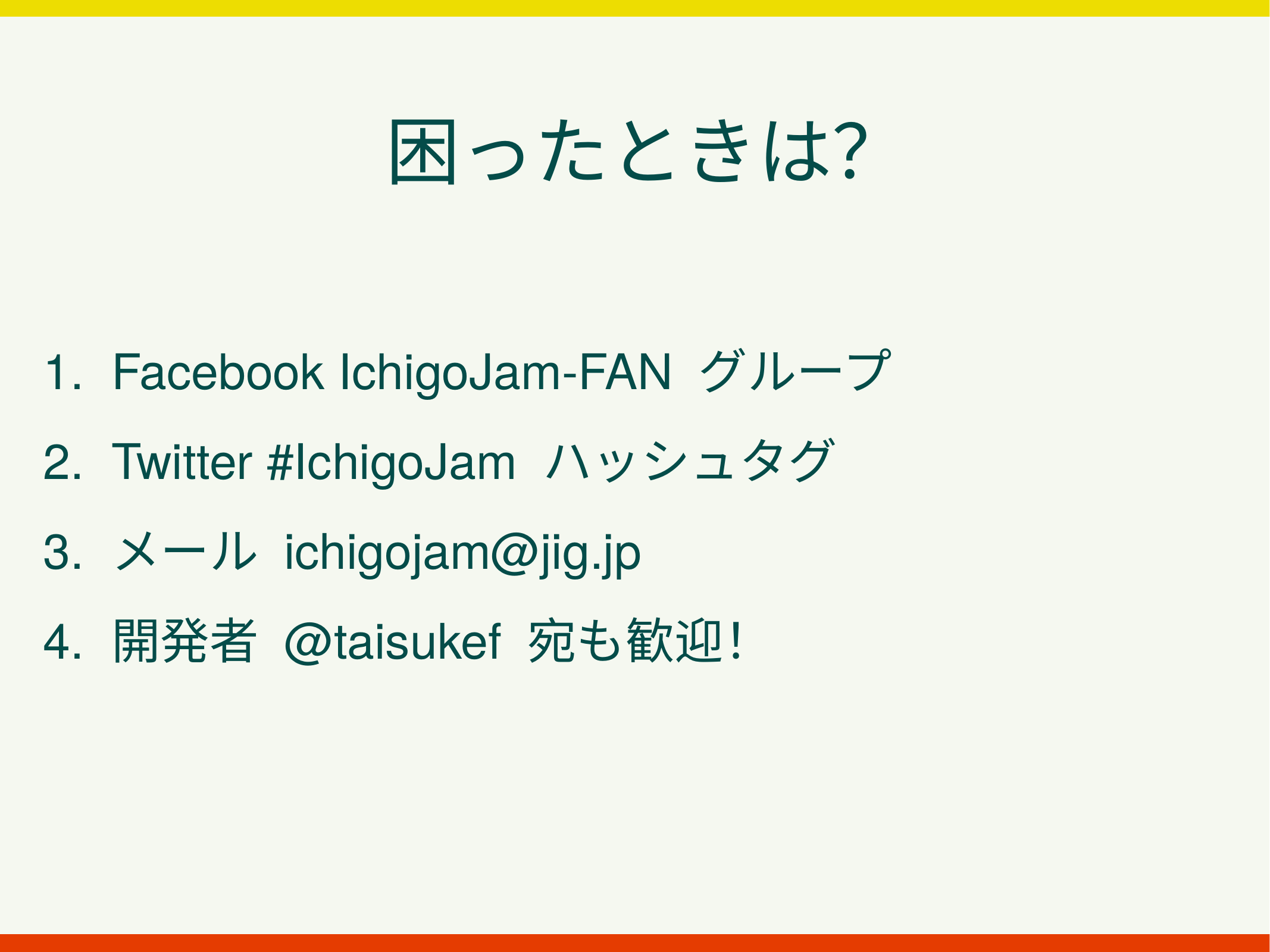

困ったときは？
Facebook IchigoJam-FAN グループ
Twitter #IchigoJam ハッシュタグ
メール ichigojam@jig.jp
開発者 @taisukef 宛も歓迎！